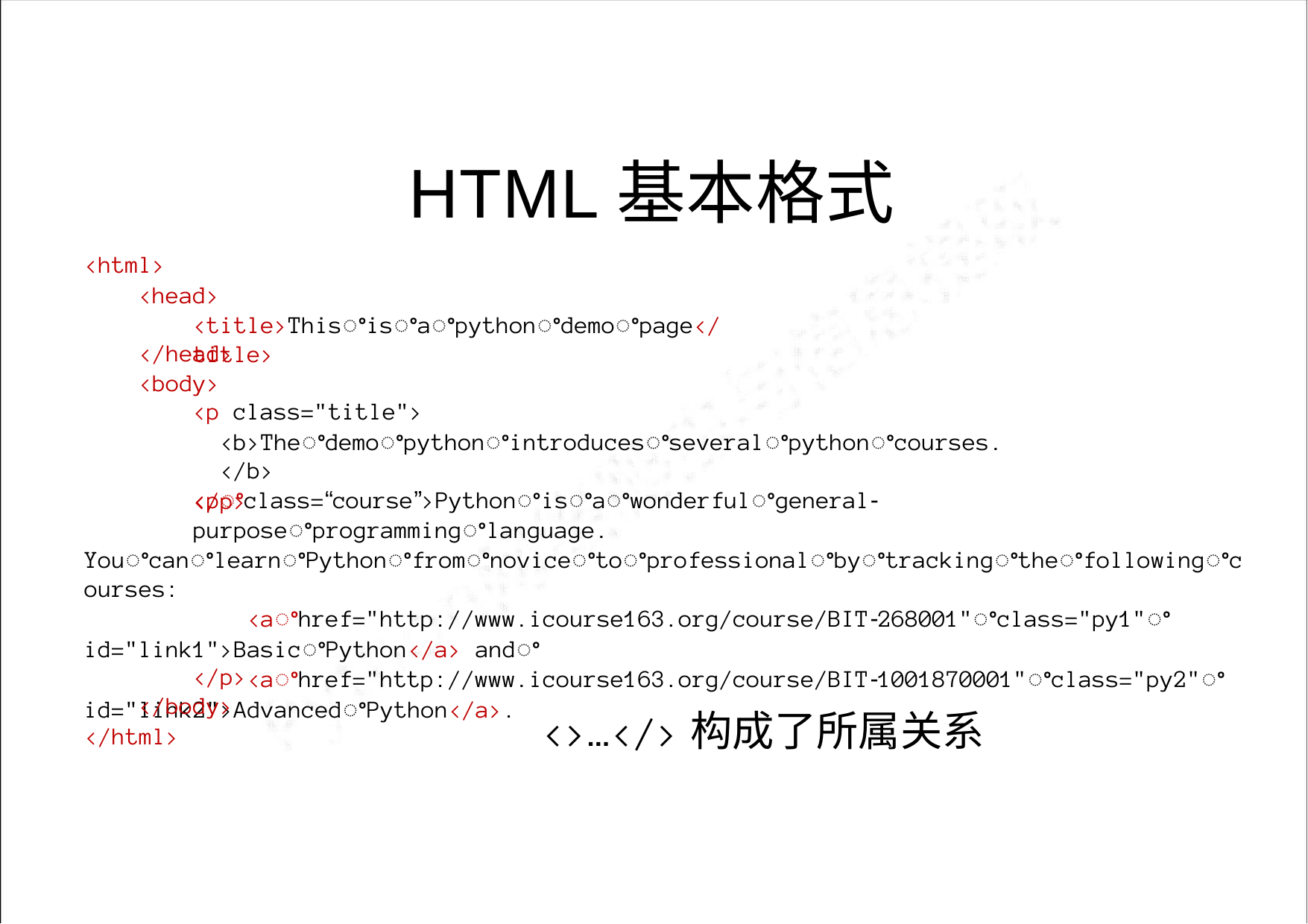

HTML基本格式
<html>
<head>
<title>Thisꢀisꢀaꢀpythonꢀdemoꢀpage</title>
</head>
<body>
<p class="title">
<b>Theꢀdemoꢀpythonꢀintroducesꢀseveralꢀpythonꢀcourses.</b>
</p>
<pꢀclass=“course”>Pythonꢀisꢀaꢀwonderfulꢀgeneral‐purposeꢀprogrammingꢀlanguage.
YouꢀcanꢀlearnꢀPythonꢀfromꢀnoviceꢀtoꢀprofessionalꢀbyꢀtrackingꢀtheꢀfollowingꢀcourses:
<aꢀhref="http://www.icourse163.org/course/BIT‐268001"ꢀclass="py1"ꢀ
id="link1">BasicꢀPython</a> andꢀ
<aꢀhref="http://www.icourse163.org/course/BIT‐1001870001"ꢀclass="py2"ꢀ
id="link2">AdvancedꢀPython</a>.
</p>
</body>
</html>
<>…</>构成了所属关系